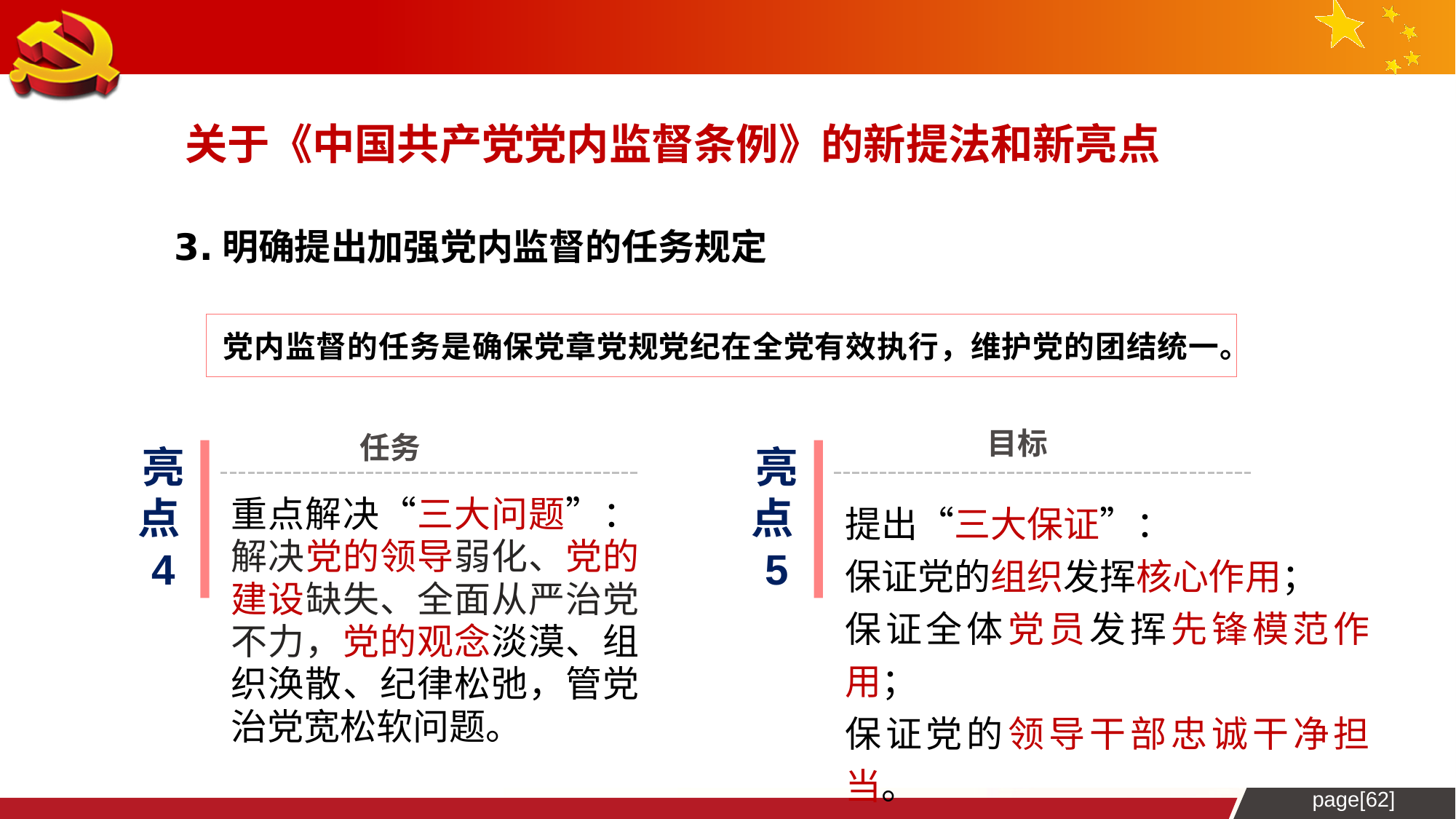

关于《中国共产党党内监督条例》的新提法和新亮点
3.明确提出加强党内监督的任务规定
党内监督的任务是确保党章党规党纪在全党有效执行，维护党的团结统一。
目标
任务

重点解决“三大问题”：解决党的领导弱化、党的建设缺失、全面从严治党不力，党的观念淡漠、组织涣散、纪律松弛，管党治党宽松软问题。
提出“三大保证”：
保证党的组织发挥核心作用；
保证全体党员发挥先锋模范作用；
保证党的领导干部忠诚干净担当。
亮点4
亮点5